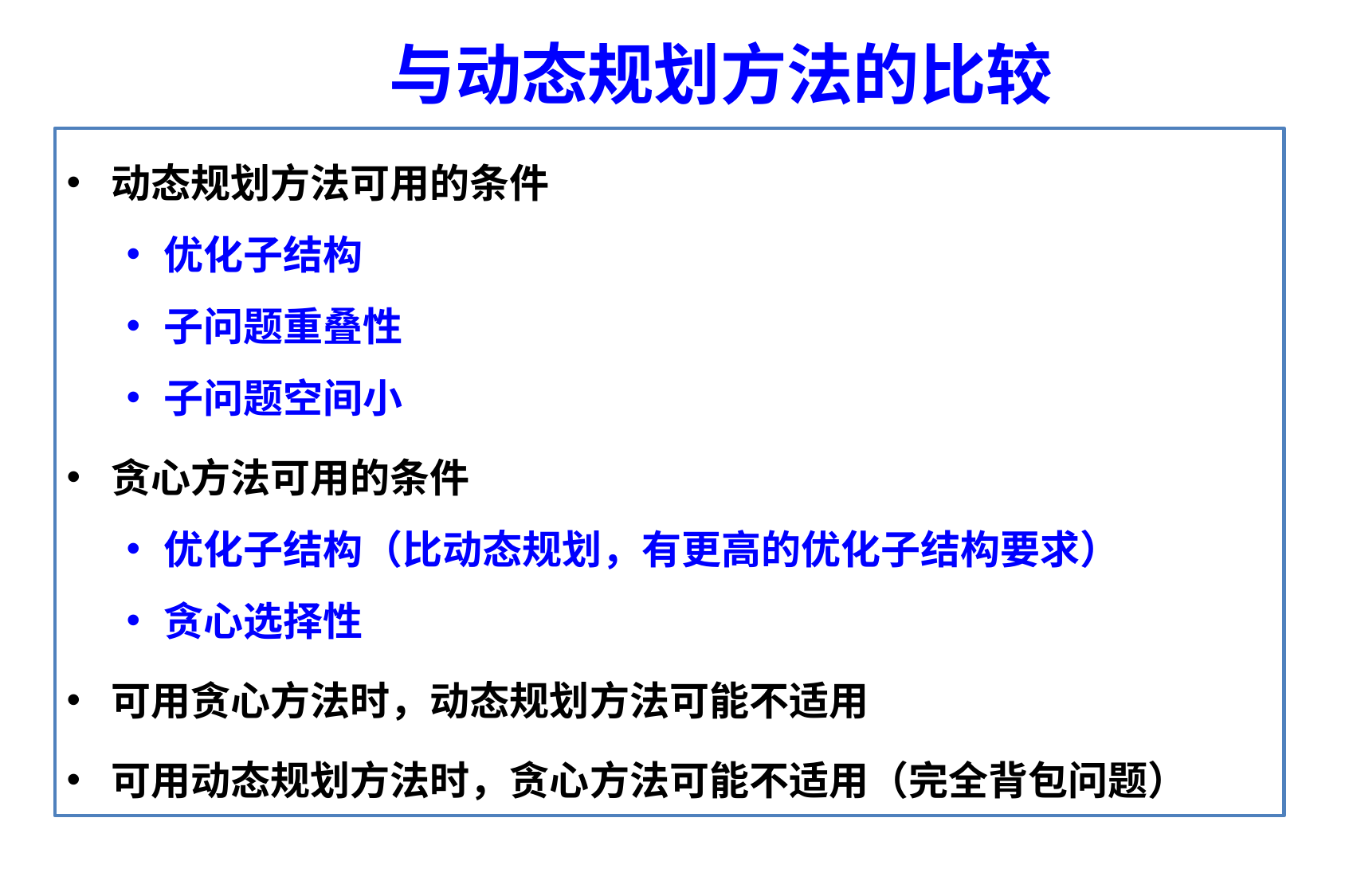

# 与动态规划方法的比较
动态规划方法可用的条件
优化子结构
子问题重叠性
子问题空间小
贪心方法可用的条件
优化子结构（比动态规划，有更高的优化子结构要求）
贪心选择性
可用贪心方法时，动态规划方法可能不适用
可用动态规划方法时，贪心方法可能不适用（完全背包问题）